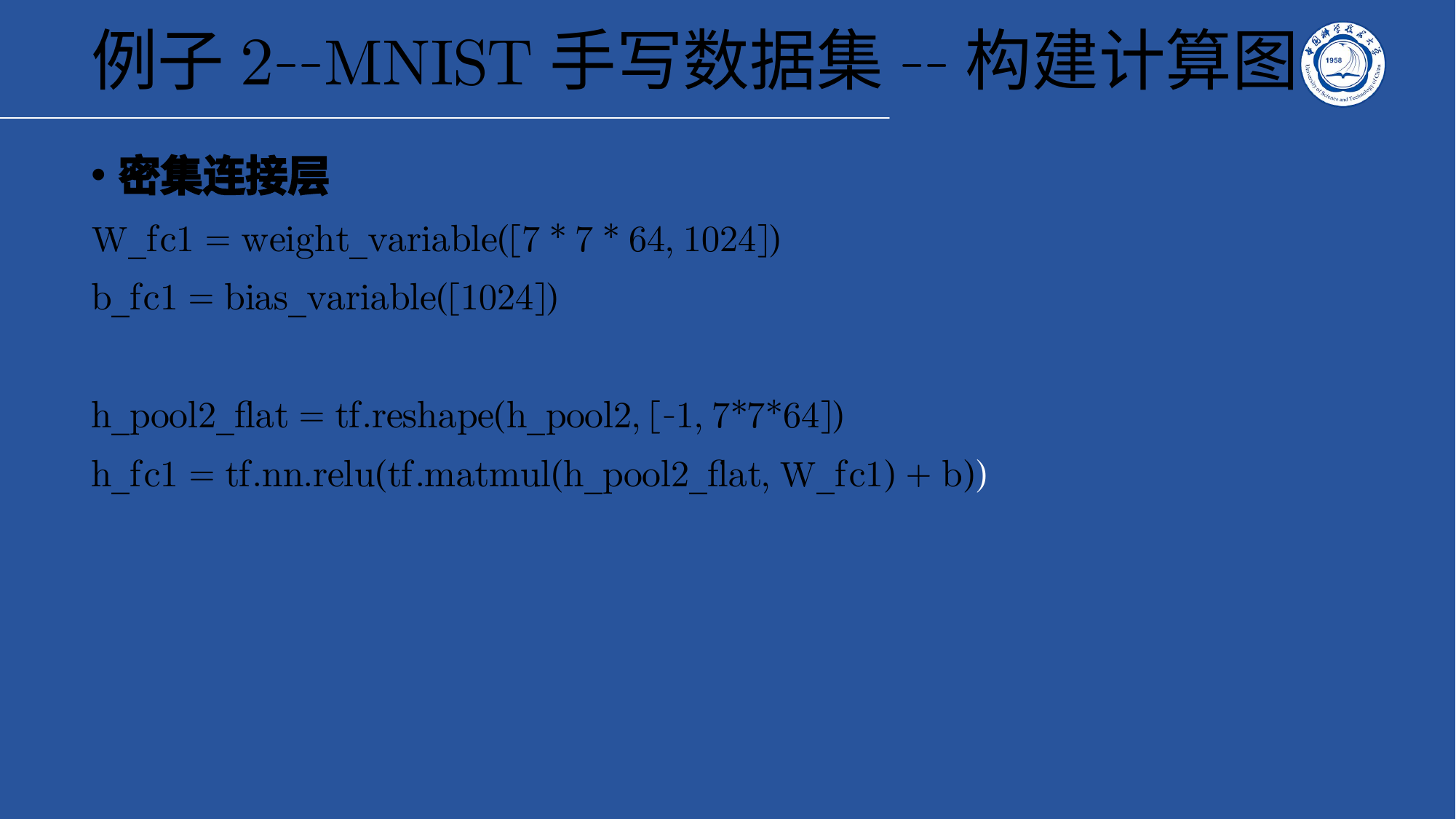

# 例子2--MNIST手写数据集--构建计算图
30
密集连接层
W_fc1 = weight_variable([7 * 7 * 64, 1024])
b_fc1 = bias_variable([1024])

h_pool2_flat = tf.reshape(h_pool2, [-1, 7*7*64])
h_fc1 = tf.nn.relu(tf.matmul(h_pool2_flat, W_fc1) + b))